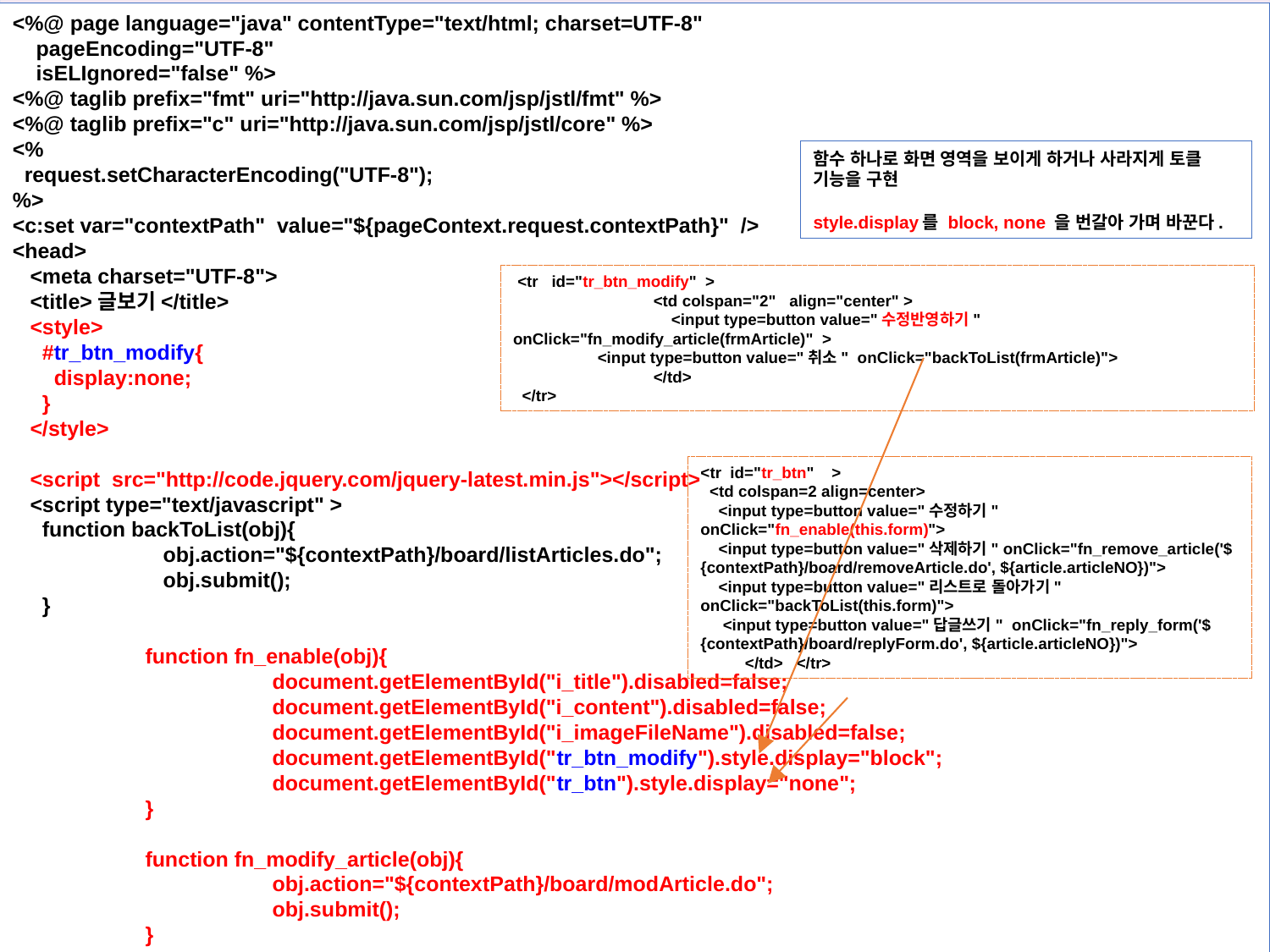

17장  모델2 방식으로 효율적으로 개발하기
<%@ page language="java" contentType="text/html; charset=UTF-8"
    pageEncoding="UTF-8"
    isELIgnored="false" %>
<%@ taglib prefix="fmt" uri="http://java.sun.com/jsp/jstl/fmt" %>
<%@ taglib prefix="c" uri="http://java.sun.com/jsp/jstl/core" %>
<%
  request.setCharacterEncoding("UTF-8");
%>
<c:set var="contextPath"  value="${pageContext.request.contextPath}"  />
<head>
   <meta charset="UTF-8">
   <title>글보기</title>
   <style>
     #tr_btn_modify{
       display:none;
     }
   </style>

   <script  src="http://code.jquery.com/jquery-latest.min.js"></script>
   <script type="text/javascript" >
     function backToList(obj){
	    obj.action="${contextPath}/board/listArticles.do";
	    obj.submit();
     }

	 function fn_enable(obj){
		 document.getElementById("i_title").disabled=false;
		 document.getElementById("i_content").disabled=false;
		 document.getElementById("i_imageFileName").disabled=false;
		 document.getElementById("tr_btn_modify").style.display="block";
		 document.getElementById("tr_btn").style.display="none";
	 }

	 function fn_modify_article(obj){
		 obj.action="${contextPath}/board/modArticle.do";
		 obj.submit();
	 }
17.4 모델2로 답변형 게시판 구현하기
함수 하나로 화면 영역을 보이게 하거나 사라지게 토클 기능을 구현

style.display를 block, none 을 번갈아 가며 바꾼다.
 <tr   id="tr_btn_modify"  >
	   <td colspan="2"   align="center" >
	       <input type=button value="수정반영하기"   onClick="fn_modify_article(frmArticle)"  >
                   <input type=button value="취소"  onClick="backToList(frmArticle)">
	   </td>
  </tr>

<tr  id="tr_btn"    >
  <td colspan=2 align=center>
    <input type=button value="수정하기" onClick="fn_enable(this.form)">
    <input type=button value="삭제하기" onClick="fn_remove_article('${contextPath}/board/removeArticle.do', ${article.articleNO})">
    <input type=button value="리스트로 돌아가기"  onClick="backToList(this.form)">
     <input type=button value="답글쓰기"  onClick="fn_reply_form('${contextPath}/board/replyForm.do', ${article.articleNO})">
          </td>   </tr>